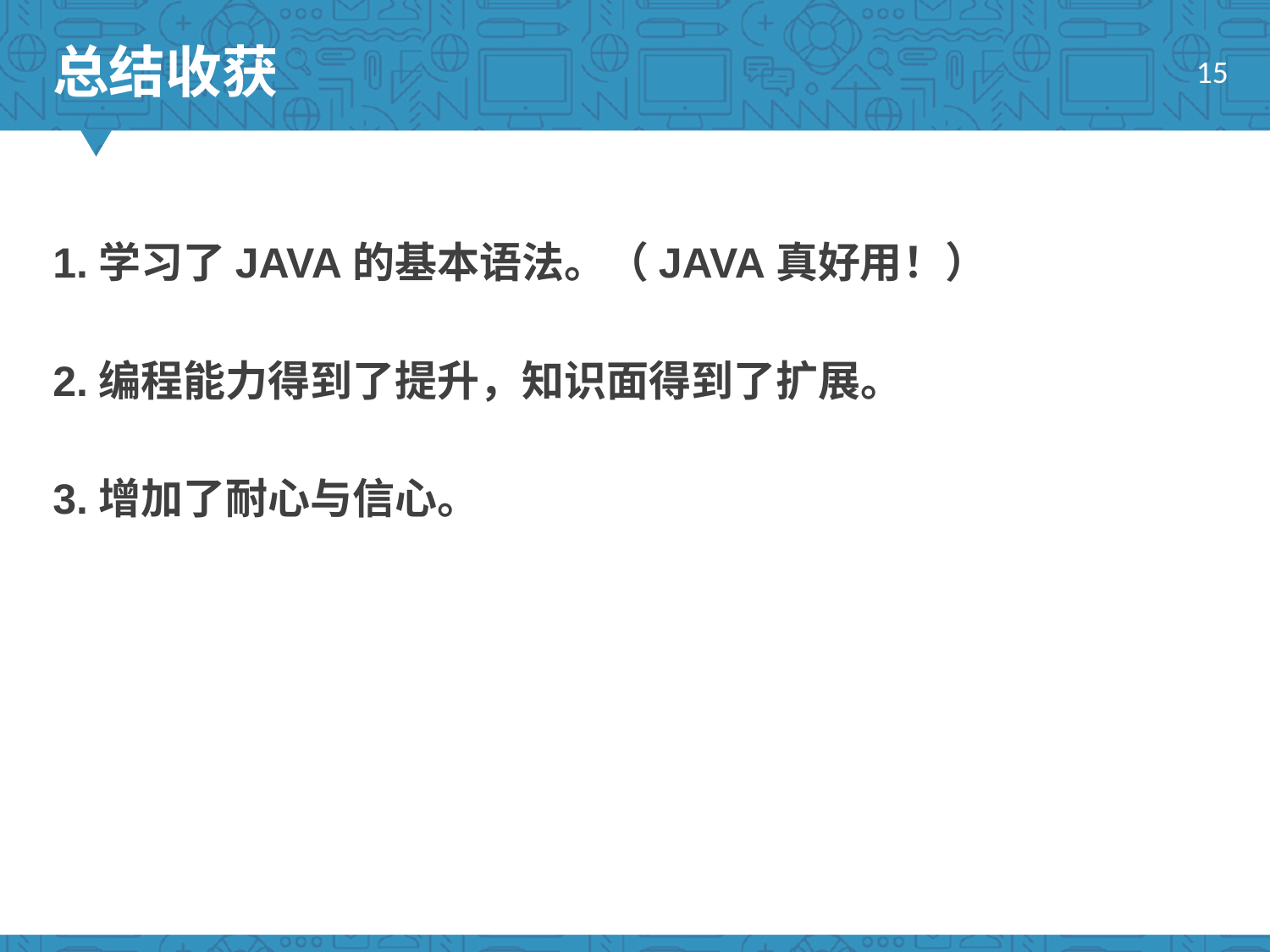

总结收获
15
1.学习了JAVA的基本语法。（JAVA真好用！）
2.编程能力得到了提升，知识面得到了扩展。
3.增加了耐心与信心。